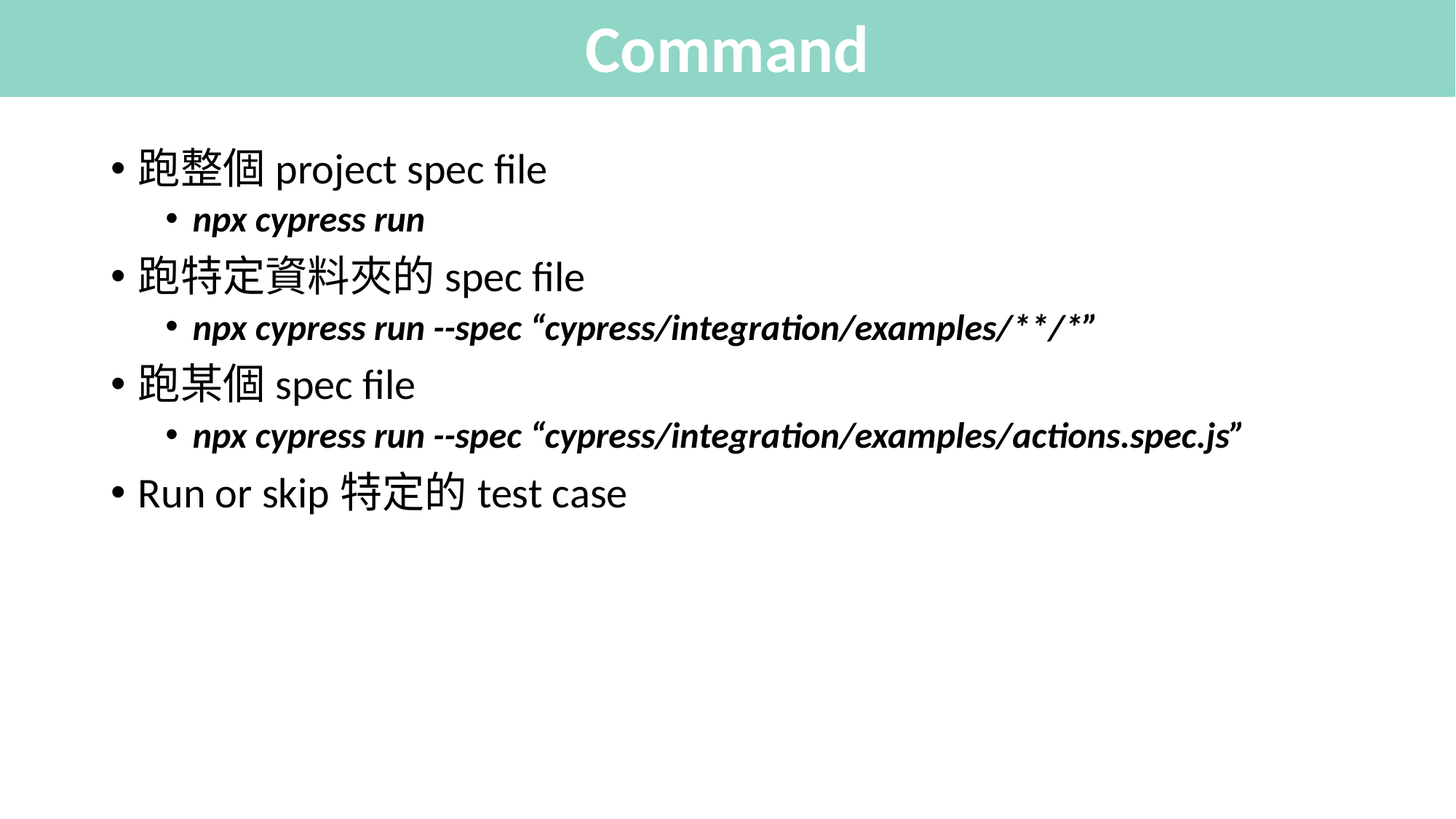

# Command
跑整個project spec file
npx cypress run
跑特定資料夾的spec file
npx cypress run --spec “cypress/integration/examples/**/*”
跑某個spec file
npx cypress run --spec “cypress/integration/examples/actions.spec.js”
Run or skip特定的test case